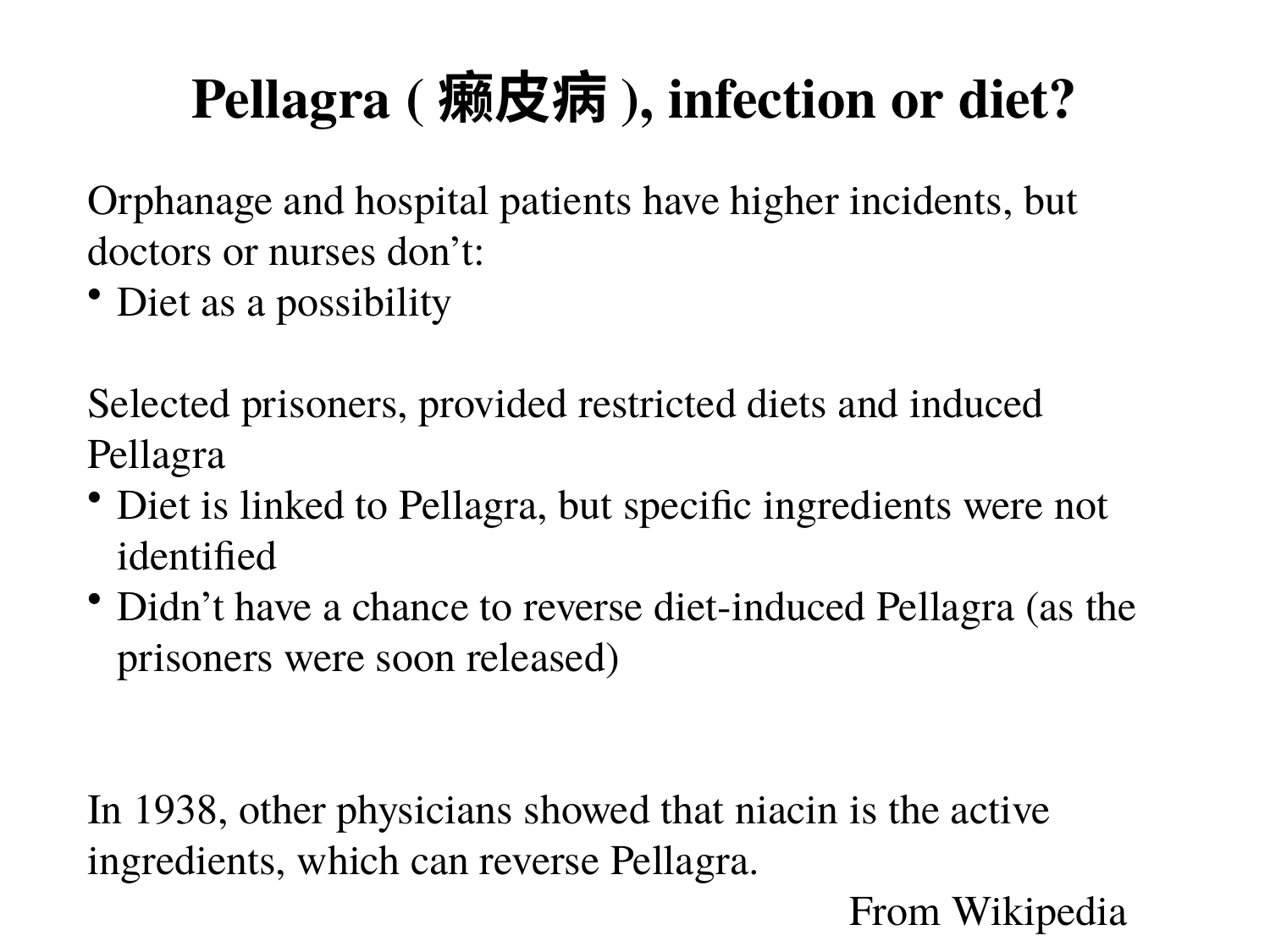

# Pellagra (癞皮病), infection or diet?
Orphanage and hospital patients have higher incidents, but doctors or nurses don’t:
Diet as a possibility

Selected prisoners, provided restricted diets and induced Pellagra
Diet is linked to Pellagra, but specific ingredients were not identified
Didn’t have a chance to reverse diet-induced Pellagra (as the prisoners were soon released)

In 1938, other physicians showed that niacin is the active ingredients, which can reverse Pellagra.
                                                                        From Wikipedia